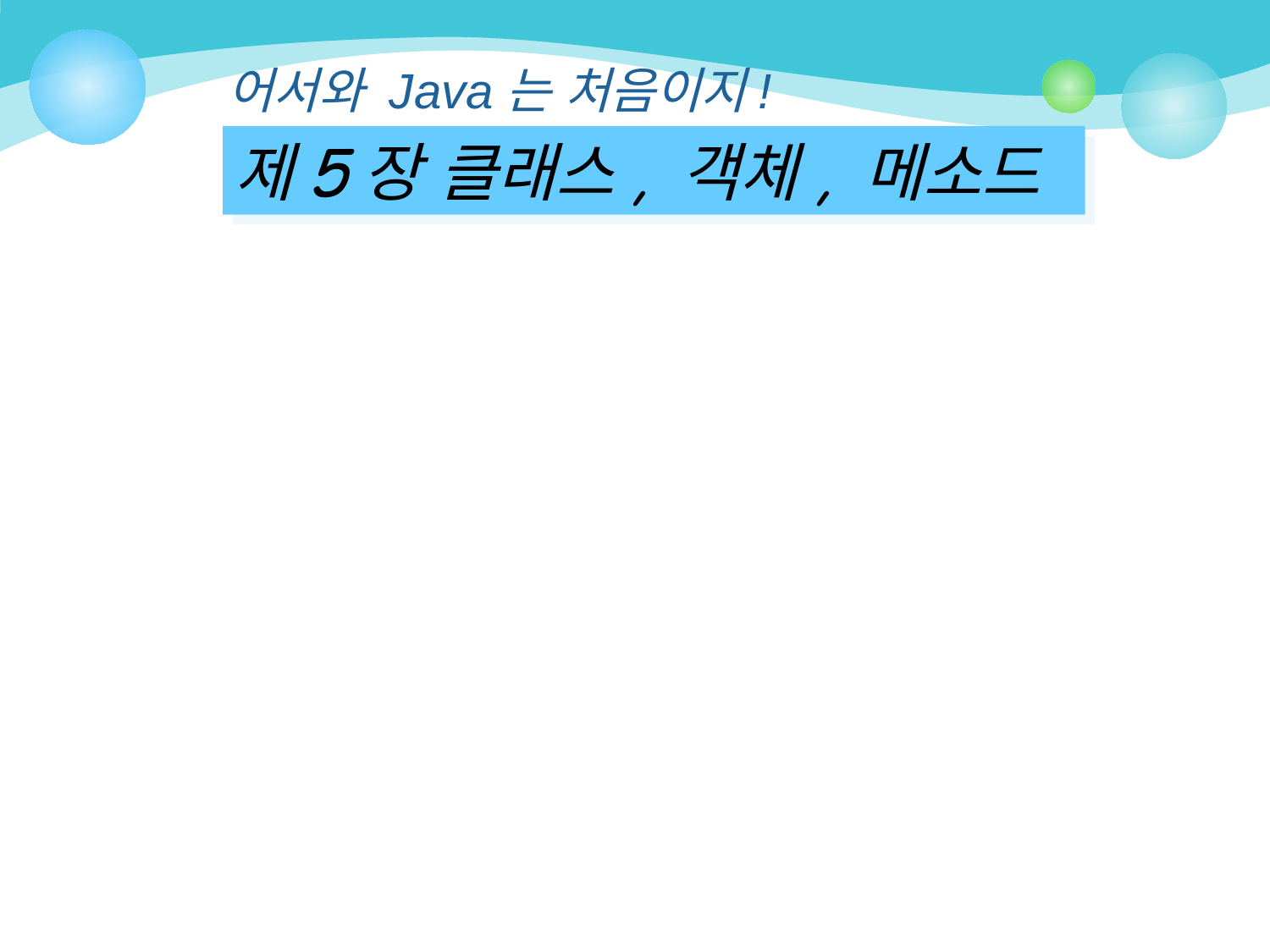

어서와 Java는 처음이지!
제5장 클래스, 객체, 메소드